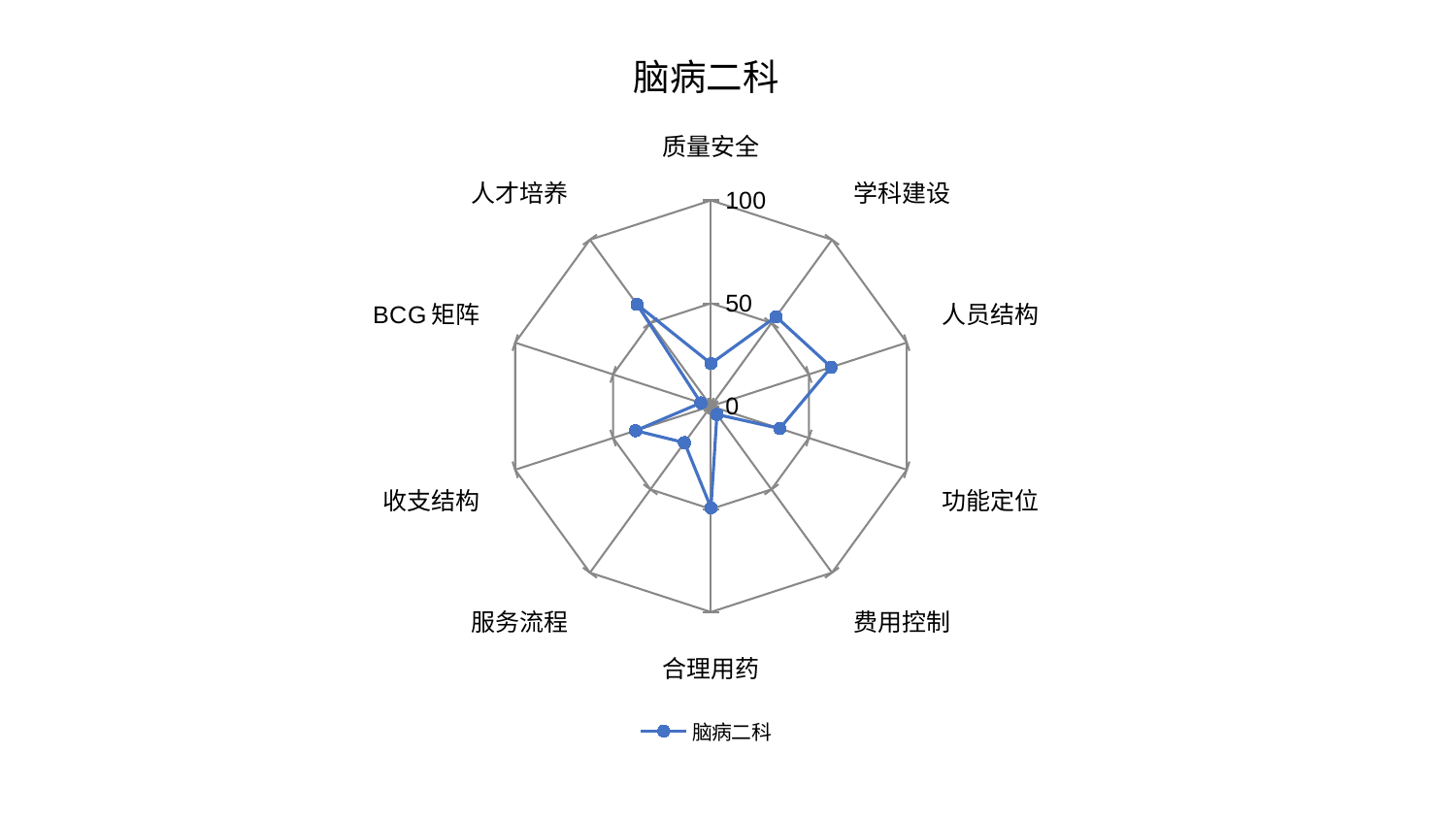

### Chart: 脑病二科

| Category | 脑病二科 |
|---|---|
| 质量安全 | 20.707800677795213 |
| 学科建设 | 53.77579113248516 |
| 人员结构 | 61.390987838811206 |
| 功能定位 | 35.14107517748266 |
| 费用控制 | 4.971896382182092 |
| 合理用药 | 49.37859257962012 |
| 服务流程 | 21.91102163416083 |
| 收支结构 | 38.51169149685639 |
| BCG矩阵 | 5.154665153370345 |
| 人才培养 | 61.13515469528884 |
139